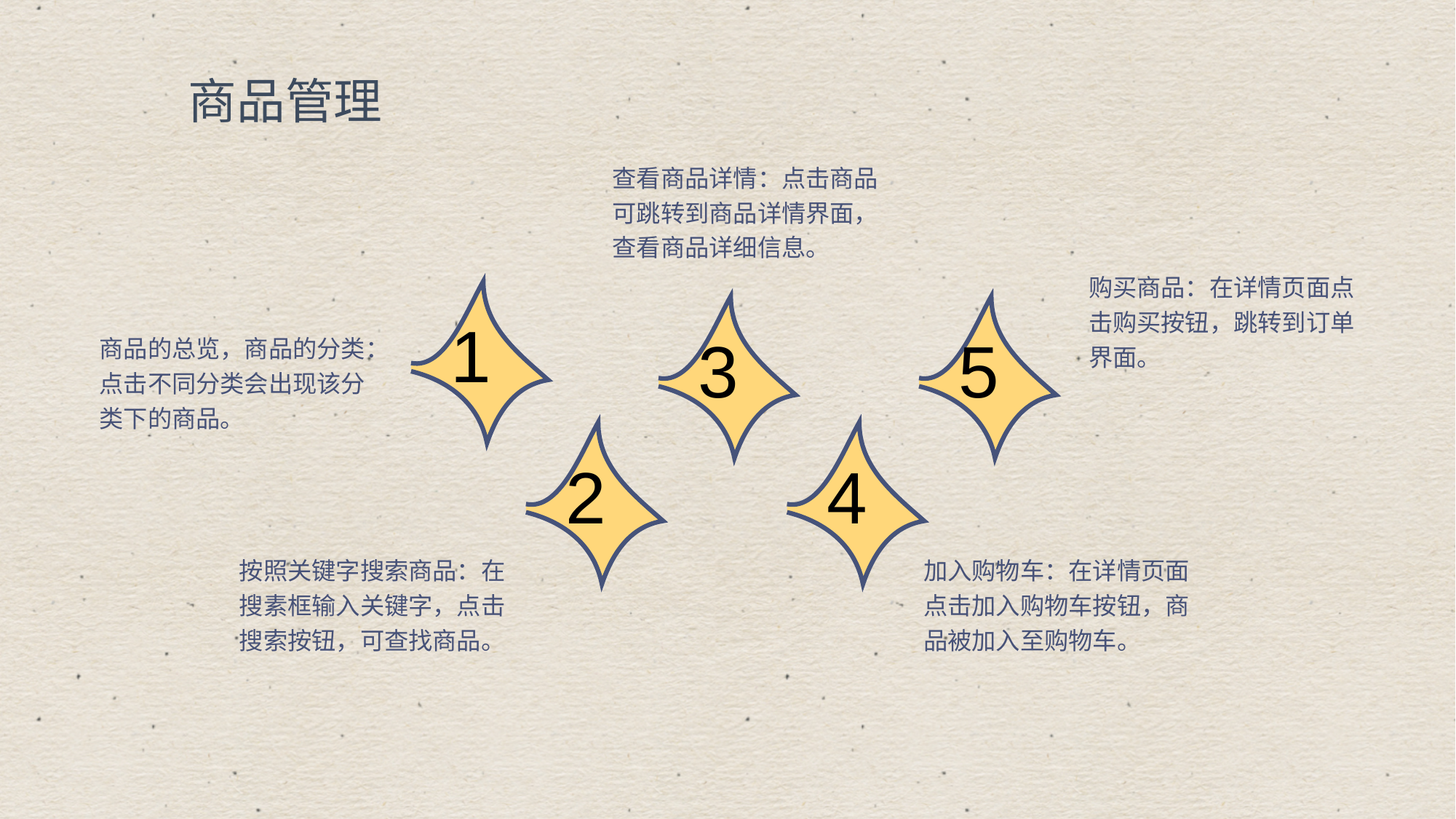

商品管理
查看商品详情：点击商品可跳转到商品详情界面，查看商品详细信息。
购买商品：在详情页面点击购买按钮，跳转到订单界面。

1

3

5
商品的总览，商品的分类：点击不同分类会出现该分类下的商品。

2

4
按照关键字搜索商品：在搜素框输入关键字，点击搜索按钮，可查找商品。
加入购物车：在详情页面点击加入购物车按钮，商品被加入至购物车。